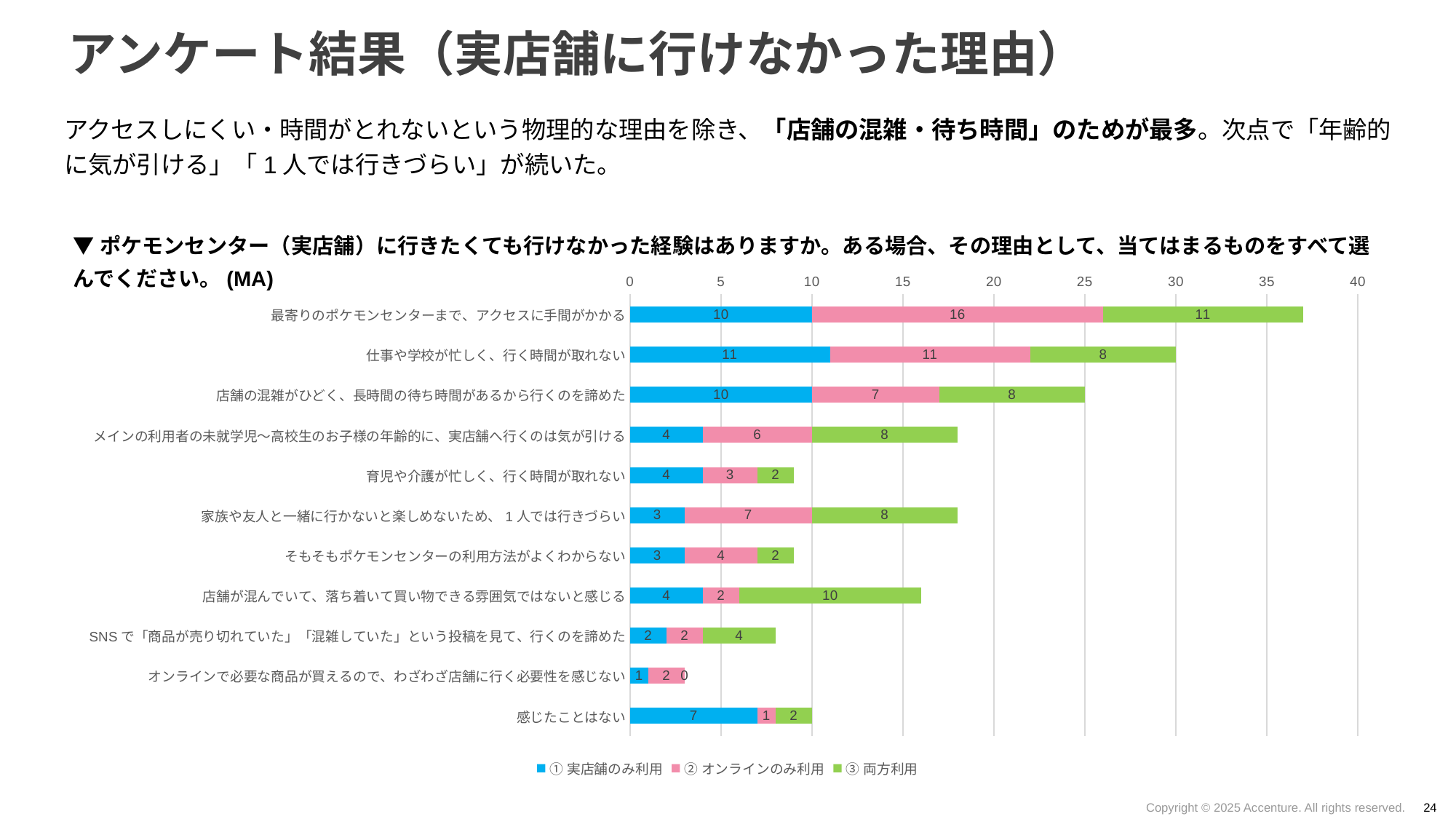

# アンケート結果（実店舗に行けなかった理由）
アクセスしにくい・時間がとれないという物理的な理由を除き、「店舗の混雑・待ち時間」のためが最多。次点で「年齢的に気が引ける」「1人では行きづらい」が続いた。
▼ポケモンセンター（実店舗）に行きたくても行けなかった経験はありますか。ある場合、その理由として、当てはまるものをすべて選んでください。(MA)

### Chart

| Category | ①実店舗のみ利用 | ②オンラインのみ利用 | ③両方利用 |
|---|---|---|---|
| 最寄りのポケモンセンターまで、アクセスに手間がかかる | 10.0 | 16.0 | 11.0 |
| 仕事や学校が忙しく、行く時間が取れない | 11.0 | 11.0 | 8.0 |
| 店舗の混雑がひどく、長時間の待ち時間があるから行くのを諦めた | 10.0 | 7.0 | 8.0 |
| メインの利用者の未就学児～高校生のお子様の年齢的に、実店舗へ行くのは気が引ける | 4.0 | 6.0 | 8.0 |
| 育児や介護が忙しく、行く時間が取れない | 4.0 | 3.0 | 2.0 |
| 家族や友人と一緒に行かないと楽しめないため、1人では行きづらい | 3.0 | 7.0 | 8.0 |
| そもそもポケモンセンターの利用方法がよくわからない | 3.0 | 4.0 | 2.0 |
| 店舗が混んでいて、落ち着いて買い物できる雰囲気ではないと感じる | 4.0 | 2.0 | 10.0 |
| SNSで「商品が売り切れていた」「混雑していた」という投稿を見て、行くのを諦めた | 2.0 | 2.0 | 4.0 |
| オンラインで必要な商品が買えるので、わざわざ店舗に行く必要性を感じない | 1.0 | 2.0 | 0.0 |
| 感じたことはない | 7.0 | 1.0 | 2.0 |